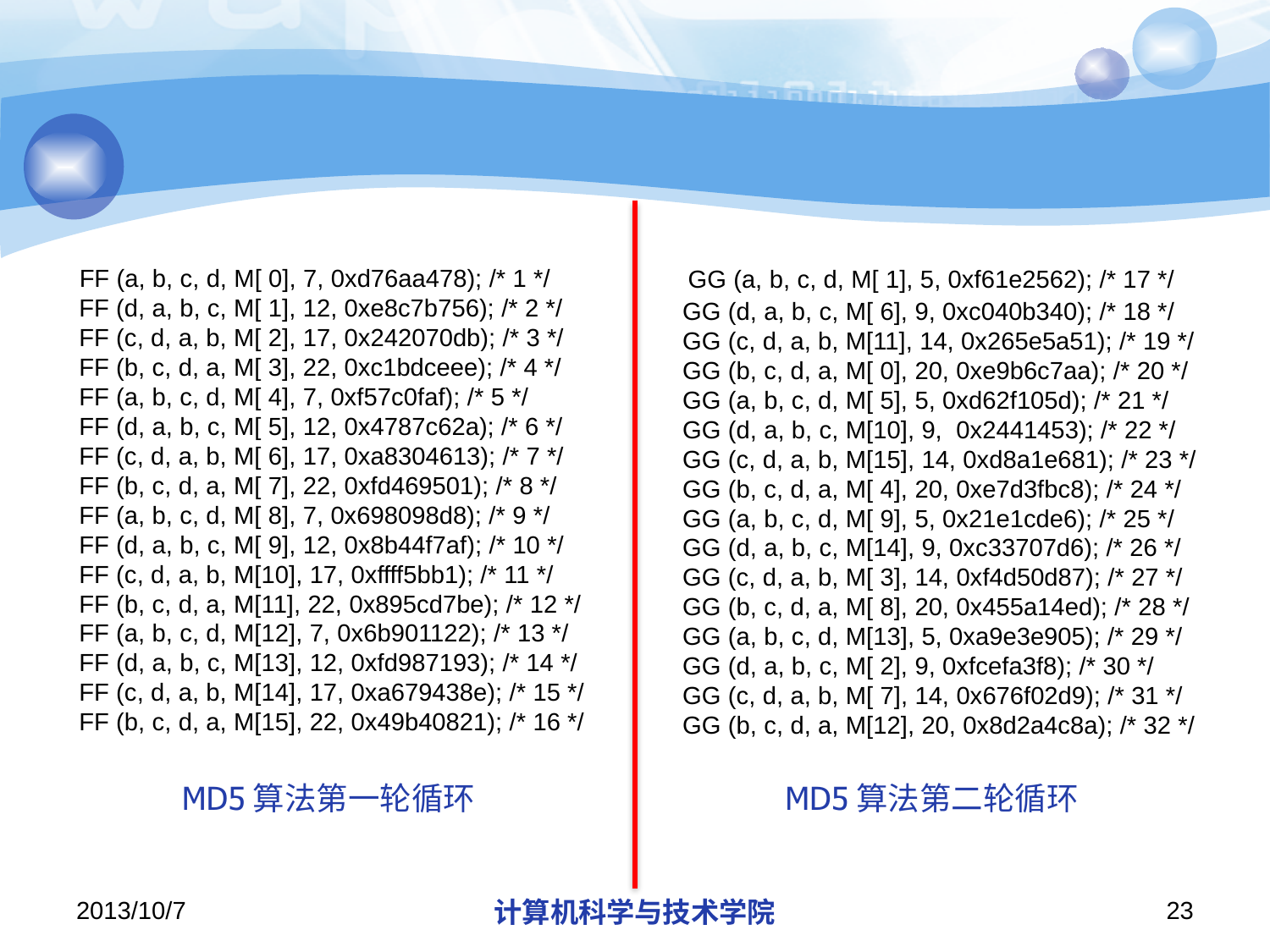

GG (a, b, c, d, M[ 1], 5, 0xf61e2562); /* 17 */
  GG (d, a, b, c, M[ 6], 9, 0xc040b340); /* 18 */
  GG (c, d, a, b, M[11], 14, 0x265e5a51); /* 19 */
  GG (b, c, d, a, M[ 0], 20, 0xe9b6c7aa); /* 20 */
  GG (a, b, c, d, M[ 5], 5, 0xd62f105d); /* 21 */
  GG (d, a, b, c, M[10], 9,  0x2441453); /* 22 */
  GG (c, d, a, b, M[15], 14, 0xd8a1e681); /* 23 */
  GG (b, c, d, a, M[ 4], 20, 0xe7d3fbc8); /* 24 */
  GG (a, b, c, d, M[ 9], 5, 0x21e1cde6); /* 25 */
  GG (d, a, b, c, M[14], 9, 0xc33707d6); /* 26 */
  GG (c, d, a, b, M[ 3], 14, 0xf4d50d87); /* 27 */
  GG (b, c, d, a, M[ 8], 20, 0x455a14ed); /* 28 */
  GG (a, b, c, d, M[13], 5, 0xa9e3e905); /* 29 */
  GG (d, a, b, c, M[ 2], 9, 0xfcefa3f8); /* 30 */
  GG (c, d, a, b, M[ 7], 14, 0x676f02d9); /* 31 */
  GG (b, c, d, a, M[12], 20, 0x8d2a4c8a); /* 32 */
  FF (a, b, c, d, M[ 0], 7, 0xd76aa478); /* 1 */
  FF (d, a, b, c, M[ 1], 12, 0xe8c7b756); /* 2 */
  FF (c, d, a, b, M[ 2], 17, 0x242070db); /* 3 */
  FF (b, c, d, a, M[ 3], 22, 0xc1bdceee); /* 4 */
  FF (a, b, c, d, M[ 4], 7, 0xf57c0faf); /* 5 */
  FF (d, a, b, c, M[ 5], 12, 0x4787c62a); /* 6 */
  FF (c, d, a, b, M[ 6], 17, 0xa8304613); /* 7 */
  FF (b, c, d, a, M[ 7], 22, 0xfd469501); /* 8 */
  FF (a, b, c, d, M[ 8], 7, 0x698098d8); /* 9 */
  FF (d, a, b, c, M[ 9], 12, 0x8b44f7af); /* 10 */
  FF (c, d, a, b, M[10], 17, 0xffff5bb1); /* 11 */
  FF (b, c, d, a, M[11], 22, 0x895cd7be); /* 12 */
  FF (a, b, c, d, M[12], 7, 0x6b901122); /* 13 */
  FF (d, a, b, c, M[13], 12, 0xfd987193); /* 14 */
  FF (c, d, a, b, M[14], 17, 0xa679438e); /* 15 */
  FF (b, c, d, a, M[15], 22, 0x49b40821); /* 16 */
MD5算法第一轮循环
MD5算法第二轮循环
2013/10/7
计算机科学与技术学院
23